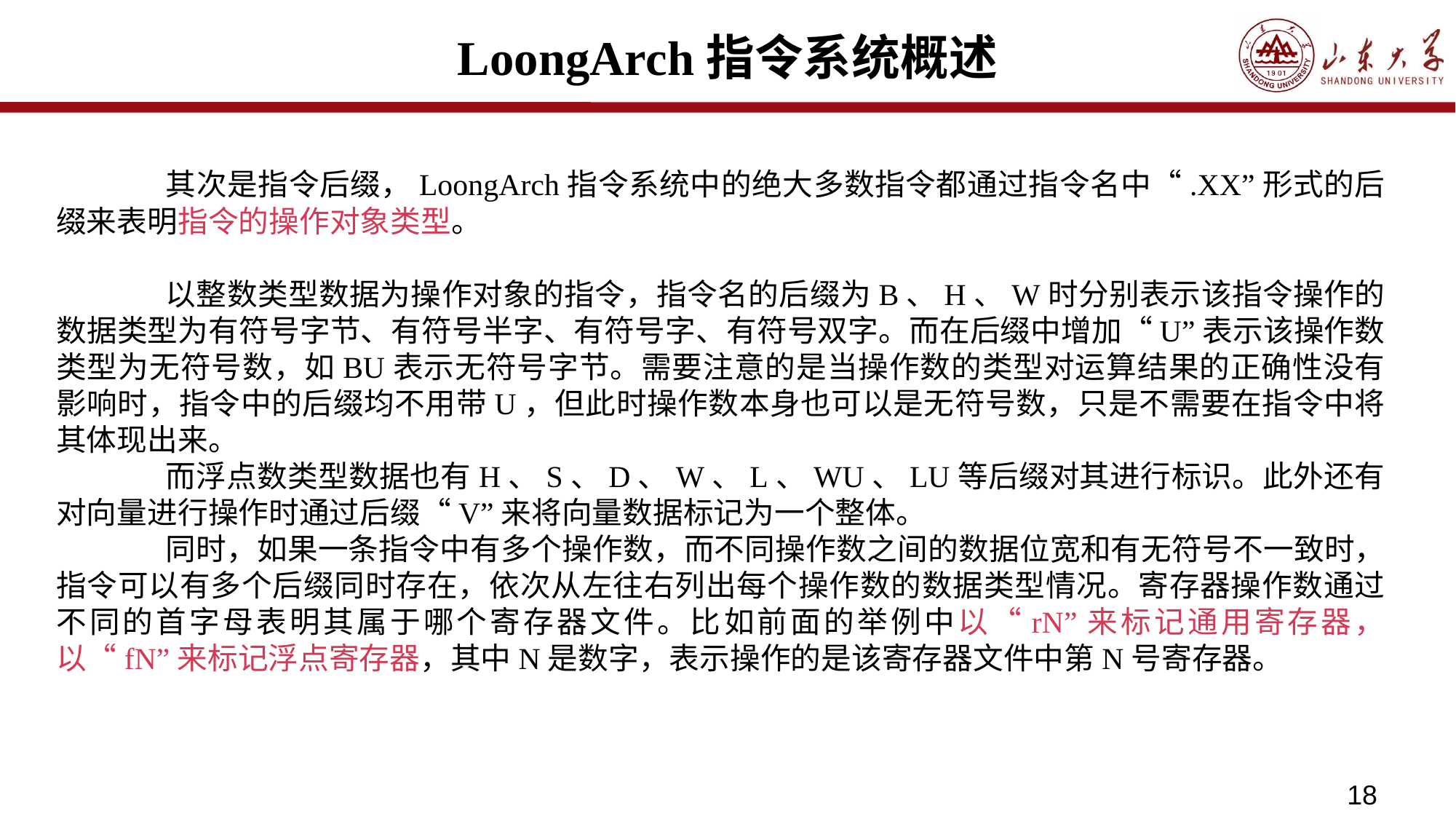

# LoongArch指令系统概述
	其次是指令后缀，LoongArch指令系统中的绝大多数指令都通过指令名中“.XX”形式的后缀来表明指令的操作对象类型。

	以整数类型数据为操作对象的指令，指令名的后缀为B、H、W时分别表示该指令操作的数据类型为有符号字节、有符号半字、有符号字、有符号双字。而在后缀中增加“U”表示该操作数类型为无符号数，如BU表示无符号字节。需要注意的是当操作数的类型对运算结果的正确性没有影响时，指令中的后缀均不用带U，但此时操作数本身也可以是无符号数，只是不需要在指令中将其体现出来。
	而浮点数类型数据也有H、S、D、W、L、WU、LU等后缀对其进行标识。此外还有对向量进行操作时通过后缀“V”来将向量数据标记为一个整体。
	同时，如果一条指令中有多个操作数，而不同操作数之间的数据位宽和有无符号不一致时，指令可以有多个后缀同时存在，依次从左往右列出每个操作数的数据类型情况。寄存器操作数通过不同的首字母表明其属于哪个寄存器文件。比如前面的举例中以“rN”来标记通用寄存器，以“fN”来标记浮点寄存器，其中N是数字，表示操作的是该寄存器文件中第N号寄存器。
18